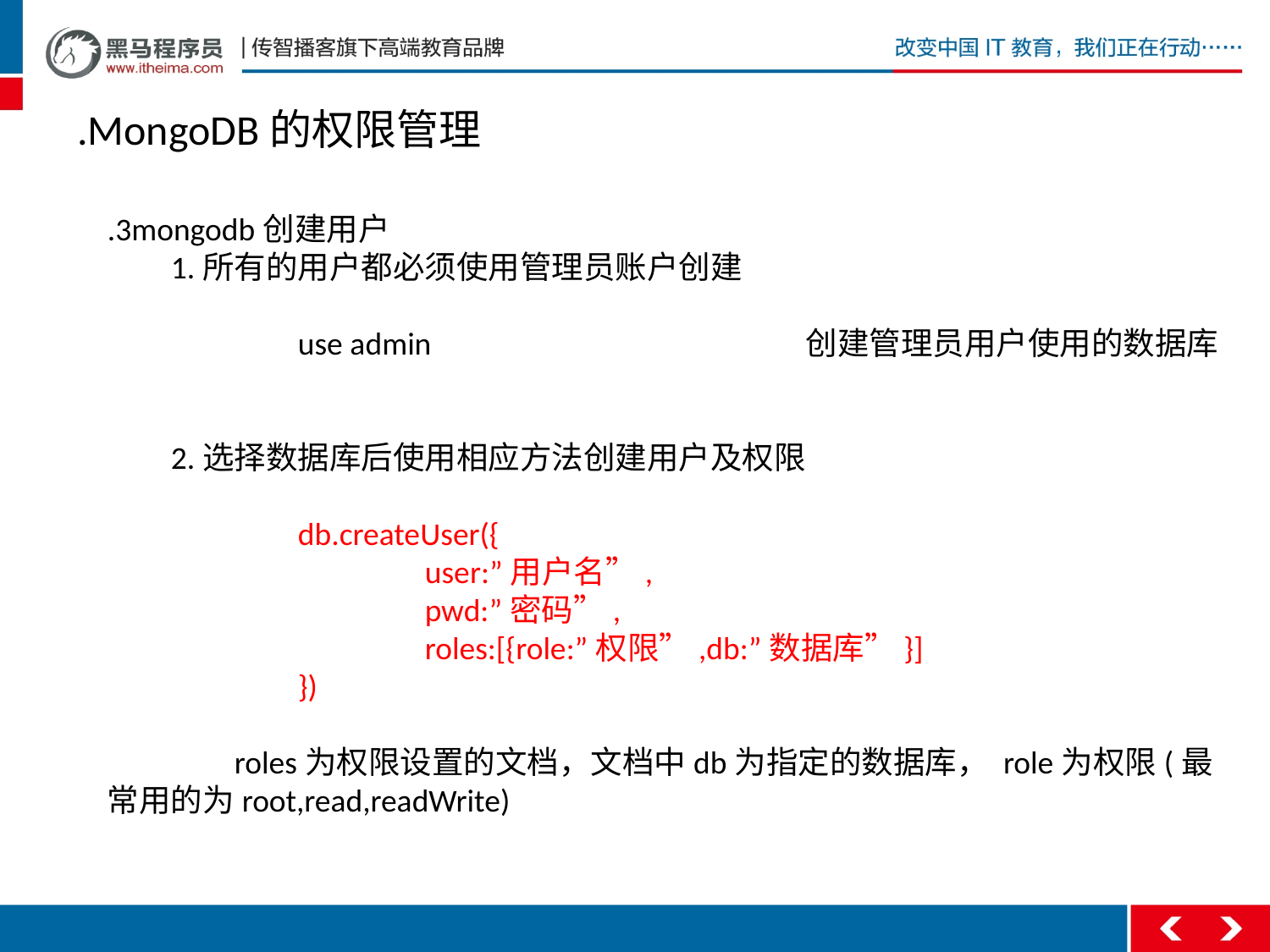

.MongoDB的权限管理

.3mongodb创建用户
1.所有的用户都必须使用管理员账户创建

	use admin			创建管理员用户使用的数据库

2.选择数据库后使用相应方法创建用户及权限

	db.createUser({
		user:”用户名”,
		pwd:”密码”,
		roles:[{role:”权限”,db:”数据库”}]
	})

	roles为权限设置的文档，文档中db为指定的数据库， role为权限(最常用的为root,read,readWrite)